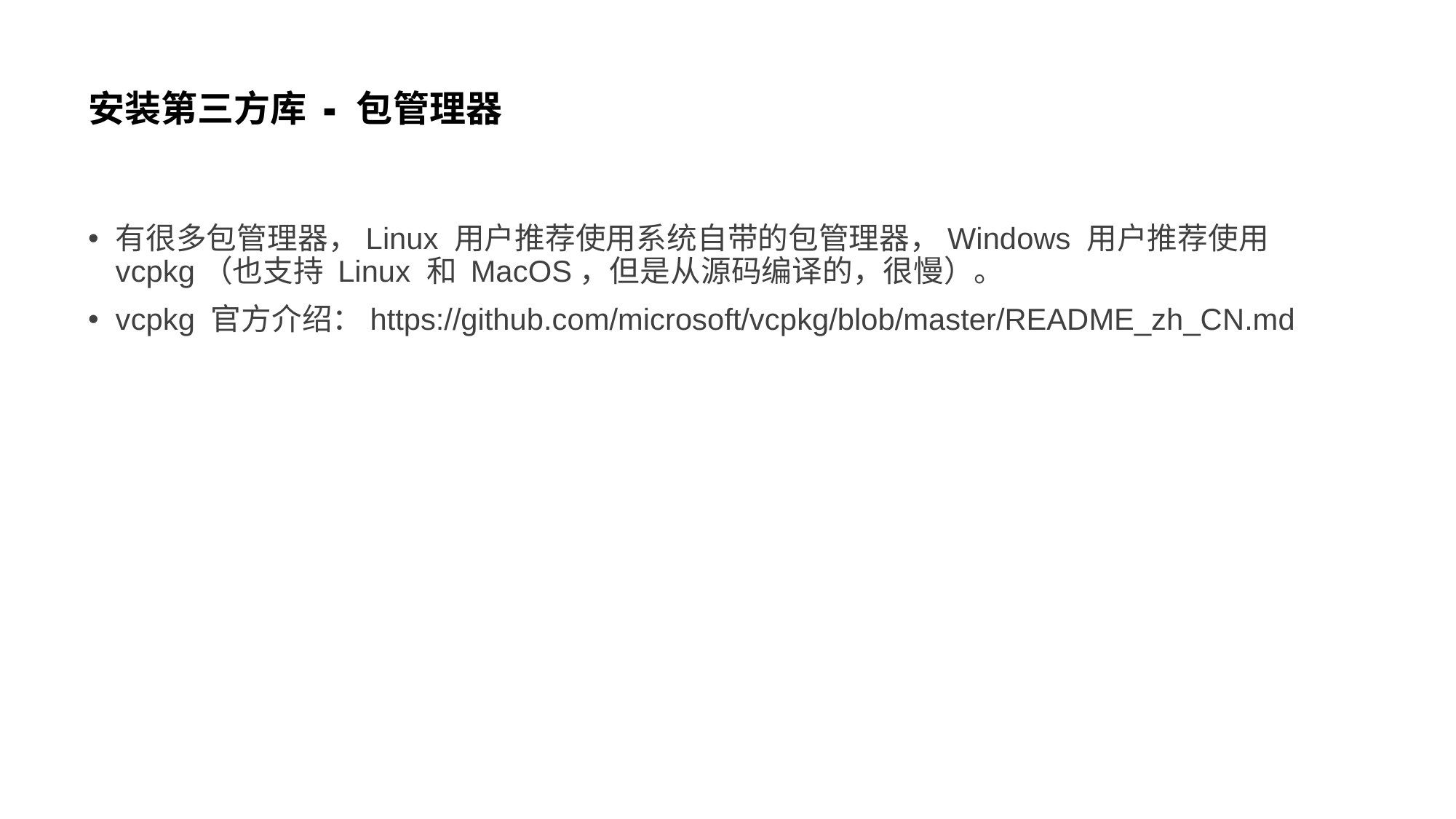

# 安装第三方库 - 包管理器
有很多包管理器，Linux 用户推荐使用系统自带的包管理器，Windows 用户推荐使用 vcpkg（也支持 Linux 和 MacOS，但是从源码编译的，很慢）。
vcpkg 官方介绍：https://github.com/microsoft/vcpkg/blob/master/README_zh_CN.md